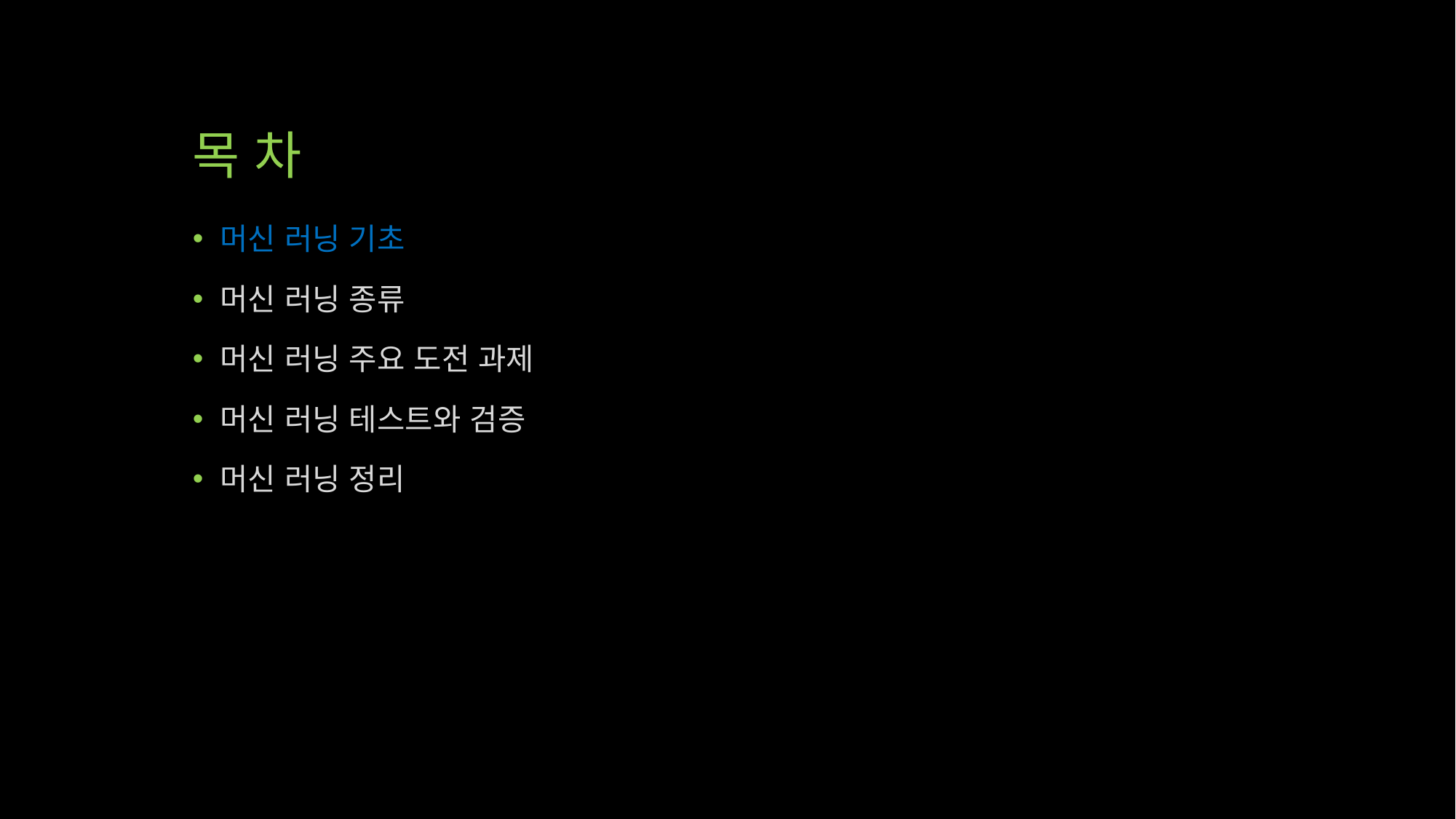

# 목 차
머신 러닝 기초
머신 러닝 종류
머신 러닝 주요 도전 과제
머신 러닝 테스트와 검증
머신 러닝 정리